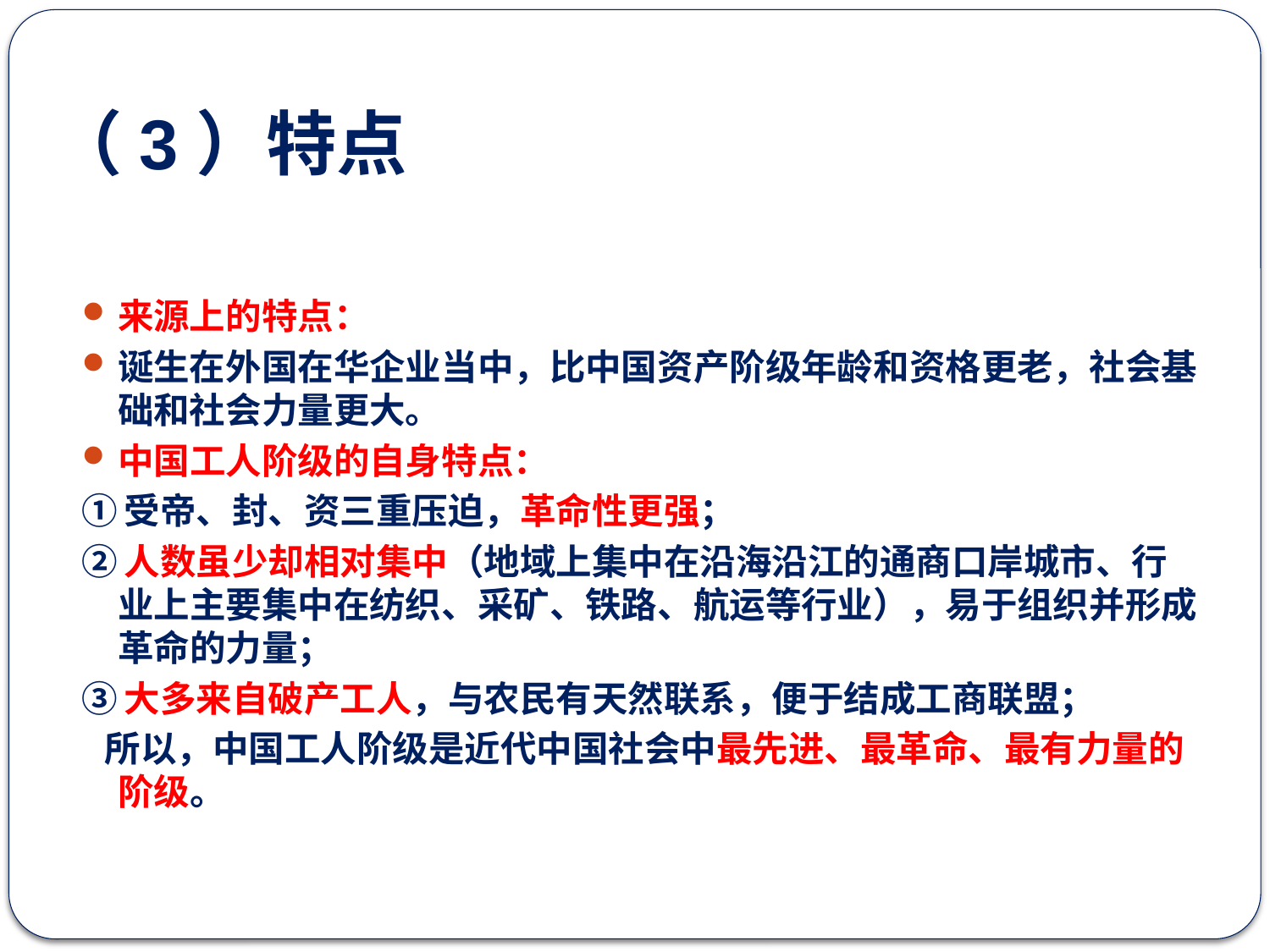

# （3）特点
来源上的特点：
诞生在外国在华企业当中，比中国资产阶级年龄和资格更老，社会基础和社会力量更大。
中国工人阶级的自身特点：
①受帝、封、资三重压迫，革命性更强；
②人数虽少却相对集中（地域上集中在沿海沿江的通商口岸城市、行业上主要集中在纺织、采矿、铁路、航运等行业），易于组织并形成革命的力量；
③大多来自破产工人，与农民有天然联系，便于结成工商联盟；
  所以，中国工人阶级是近代中国社会中最先进、最革命、最有力量的阶级。